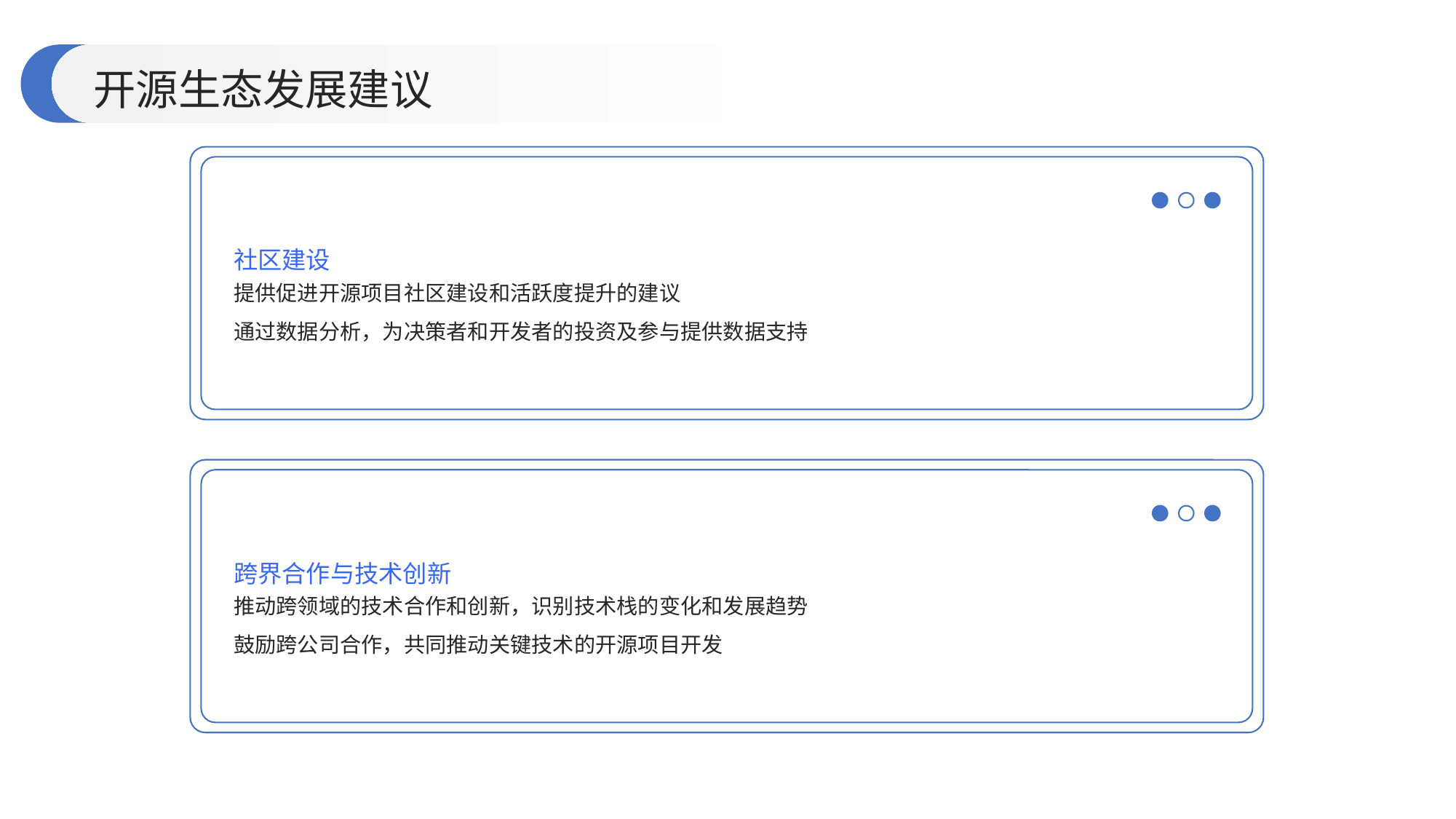

开源生态发展建议

社区建设
提供促进开源项目社区建设和活跃度提升的建议
通过数据分析，为决策者和开发者的投资及参与提供数据支持

跨界合作与技术创新
推动跨领域的技术合作和创新，识别技术栈的变化和发展趋势
鼓励跨公司合作，共同推动关键技术的开源项目开发